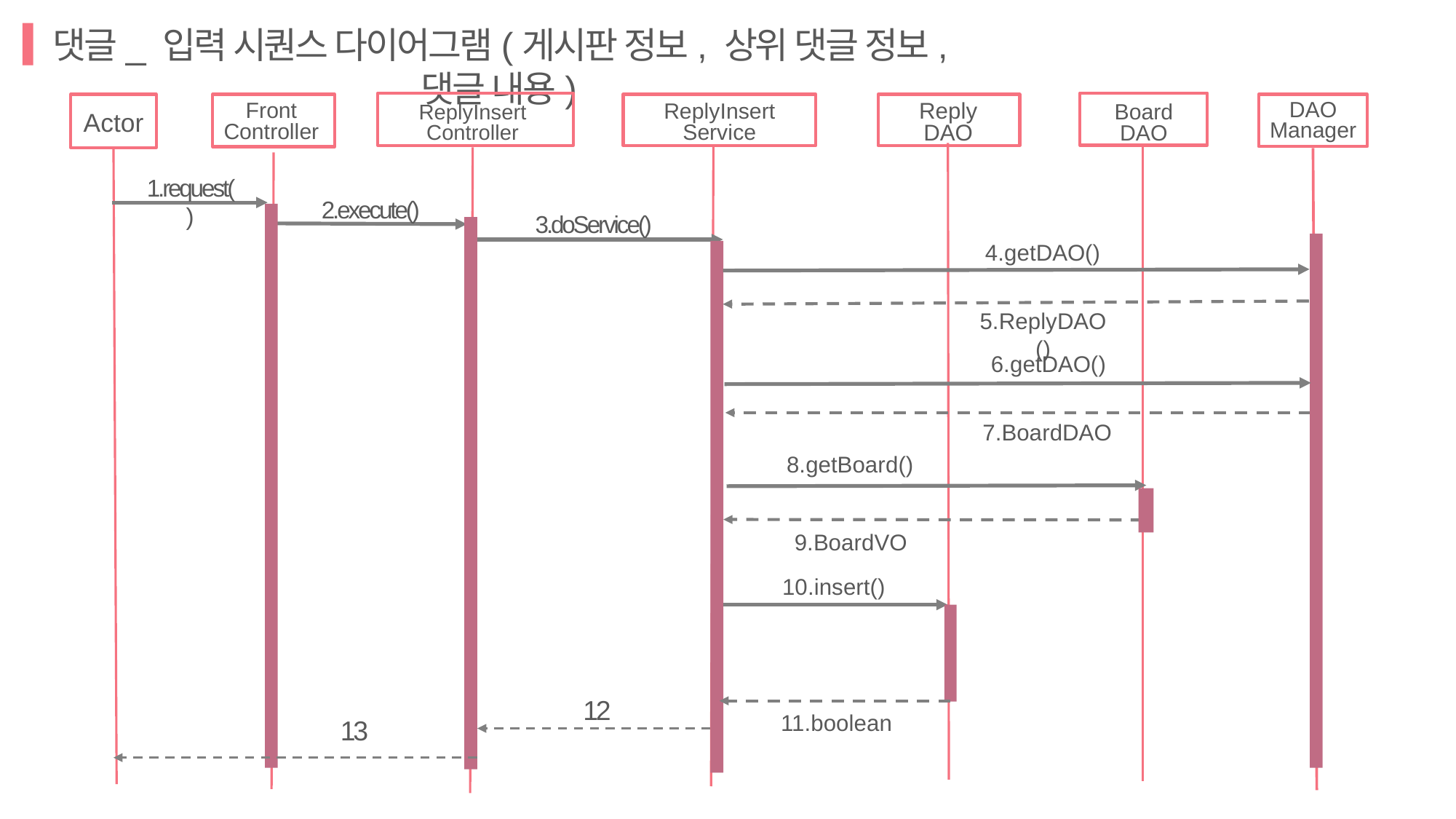

댓글_ 입력 시퀀스 다이어그램(게시판 정보, 상위 댓글 정보, 댓글 내용)

ReplyInsert
Controller

BoardDAO

Actor

Front
Controller

ReplyInsert
Service

Reply
DAO

DAO
Manager
1.request()
2.execute()

3.doService()

4.getDAO()

5.ReplyDAO()
6.getDAO()
7.BoardDAO
8.getBoard()

9.BoardVO
10.insert()

12
11.boolean
13